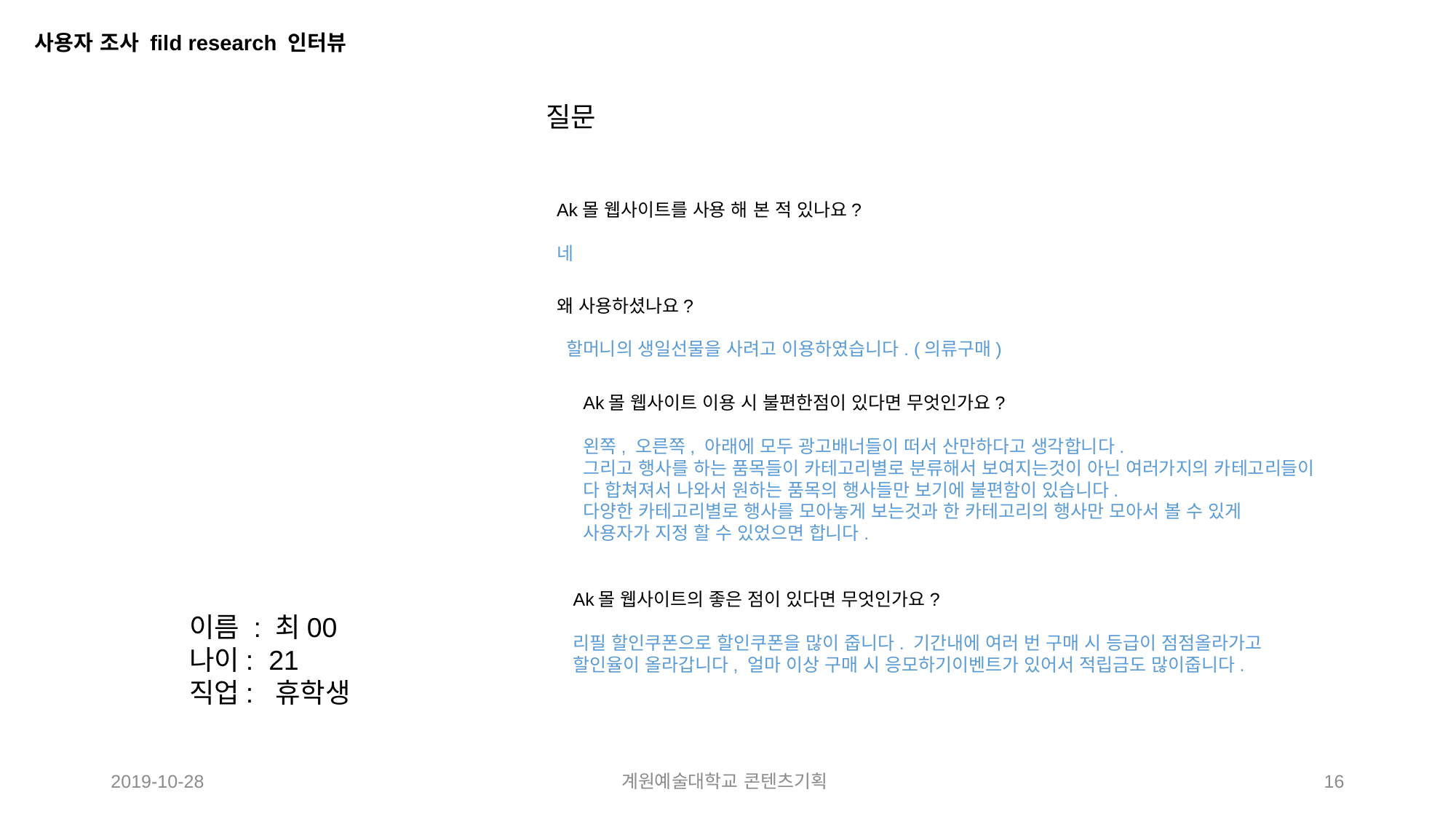

사용자 조사 fild research 인터뷰
질문
Ak몰 웹사이트를 사용 해 본 적 있나요?

네
왜 사용하셨나요?

 할머니의 생일선물을 사려고 이용하였습니다. (의류구매)
Ak몰 웹사이트 이용 시 불편한점이 있다면 무엇인가요?

왼쪽, 오른쪽, 아래에 모두 광고배너들이 떠서 산만하다고 생각합니다.
그리고 행사를 하는 품목들이 카테고리별로 분류해서 보여지는것이 아닌 여러가지의 카테고리들이
다 합쳐져서 나와서 원하는 품목의 행사들만 보기에 불편함이 있습니다.
다양한 카테고리별로 행사를 모아놓게 보는것과 한 카테고리의 행사만 모아서 볼 수 있게
사용자가 지정 할 수 있었으면 합니다.

Ak몰 웹사이트의 좋은 점이 있다면 무엇인가요?

리필 할인쿠폰으로 할인쿠폰을 많이 줍니다. 기간내에 여러 번 구매 시 등급이 점점올라가고
할인율이 올라갑니다, 얼마 이상 구매 시 응모하기이벤트가 있어서 적립금도 많이줍니다.
이름 : 최00
나이:  21
직업:  휴학생
2019-10-28
계원예술대학교 콘텐츠기획
16